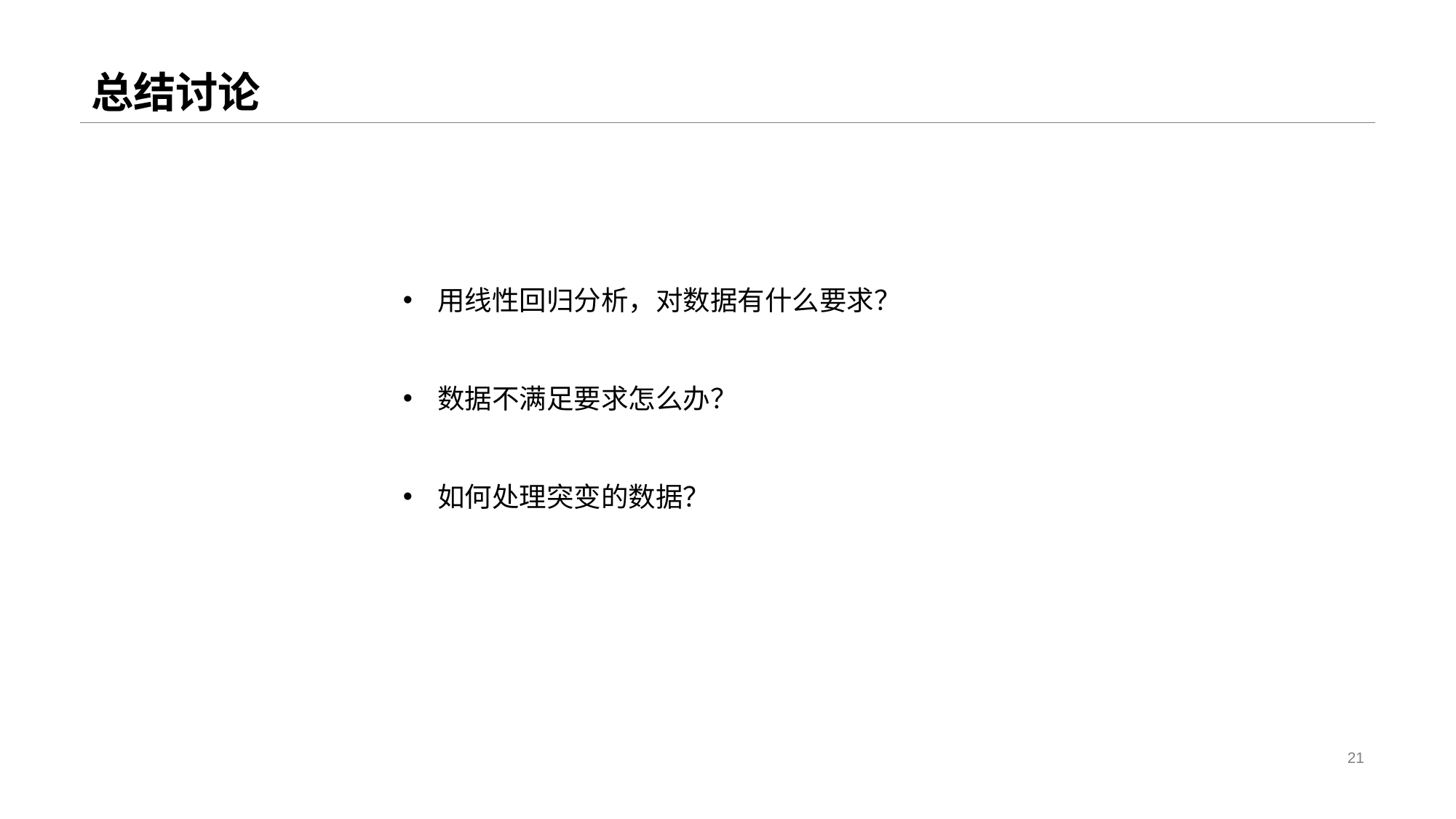

# 总结讨论

用线性回归分析，对数据有什么要求？

数据不满足要求怎么办？

如何处理突变的数据？

21